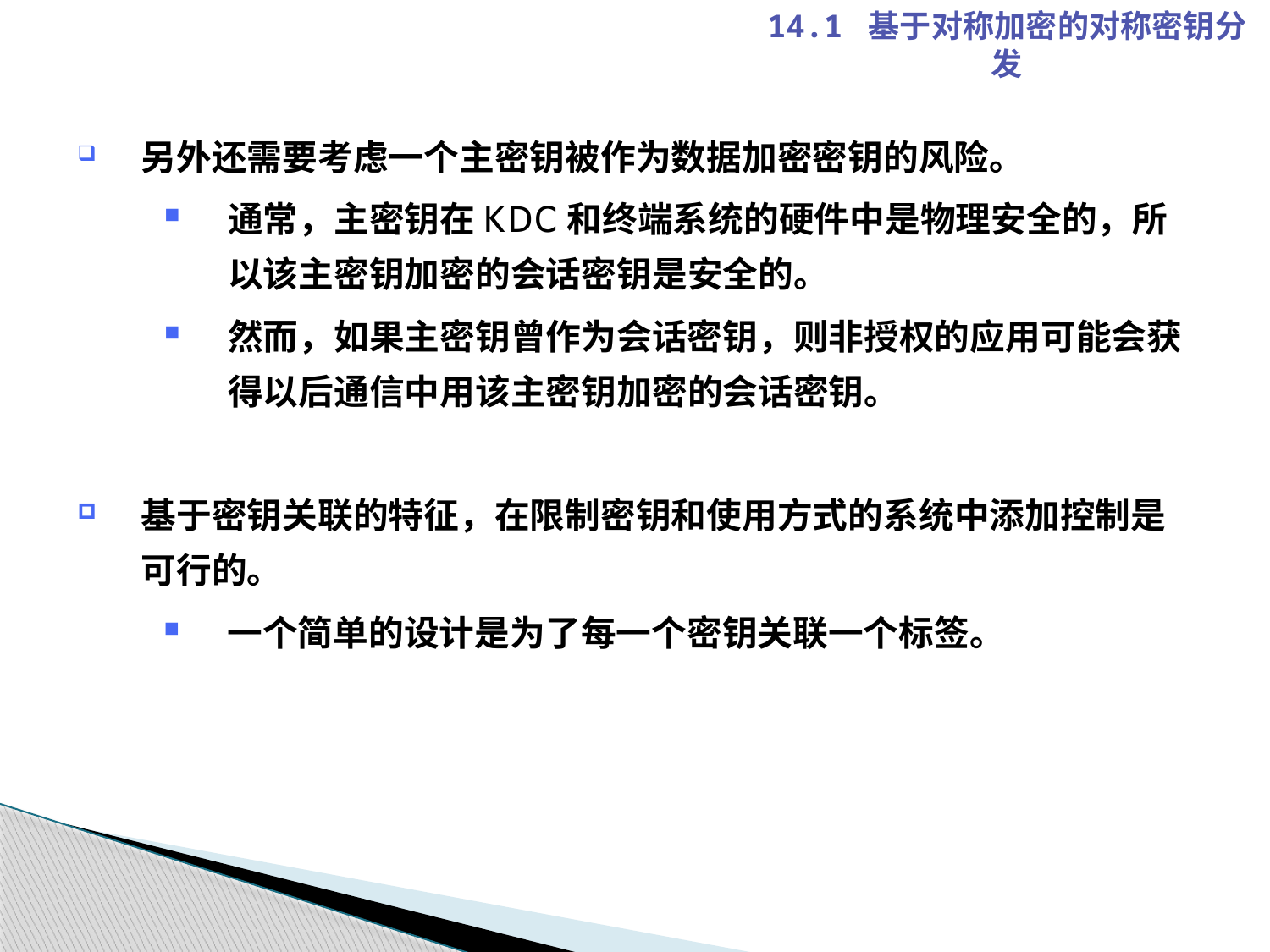

14.1 基于对称加密的对称密钥分发
另外还需要考虑一个主密钥被作为数据加密密钥的风险。
通常，主密钥在KDC和终端系统的硬件中是物理安全的，所以该主密钥加密的会话密钥是安全的。
然而，如果主密钥曾作为会话密钥，则非授权的应用可能会获得以后通信中用该主密钥加密的会话密钥。

基于密钥关联的特征，在限制密钥和使用方式的系统中添加控制是可行的。
一个简单的设计是为了每一个密钥关联一个标签。